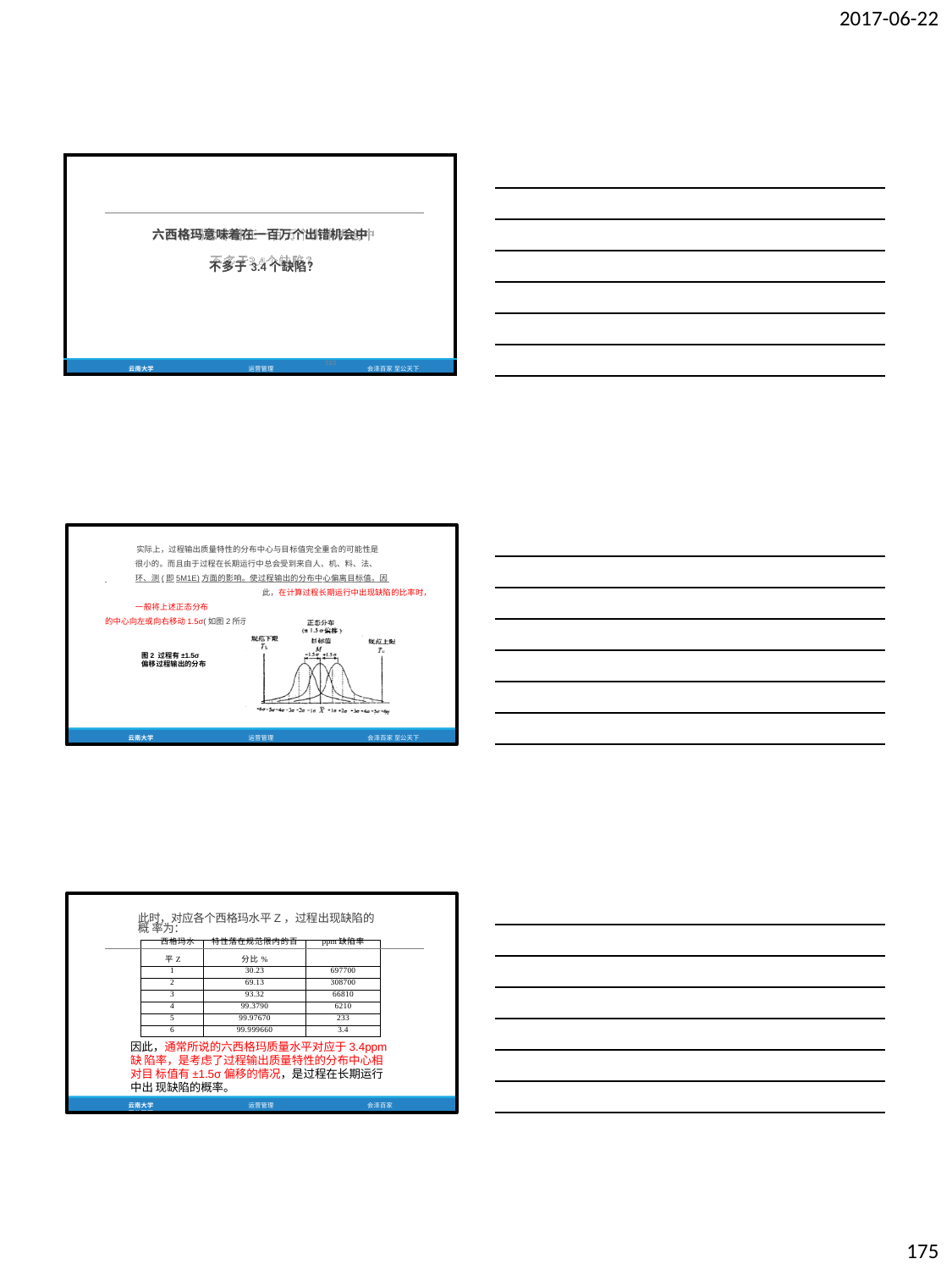

2017-06-22
| 六西格玛意味着在一百万个出错机会中 不多于3.4个缺陷？ |  |  |  |
| --- | --- | --- | --- |
| 云南大学 | 运营管理 | 523 | 会泽百家 至公天下 |

实际上，过程输出质量特性的分布中心与目标值完全重合的可能性是 很小的。而且由于过程在长期运行中总会受到来自人、机、料、法、
 	环、测(即5M1E)方面的影响。使过程输出的分布中心偏离目标值。因 	此，在计算过程长期运行中出现缺陷的比率时，一般将上述正态分布
的中心向左或向右移动1.5σ(如图2所示)。

图2 过程有±1.5σ  偏移过程输出的分布

云南大学
运营管理
会泽百家 至公天下

此时，对应各个西格玛水平Z，过程出现缺陷的概 率为：

|  | 西格玛水 | 特性落在规范限内的百 | ppm缺陷率 |  |
| --- | --- | --- | --- | --- |
|  | 平Z | 分比% |  |  |
|  | 1 | 30.23 | 697700 |  |
|  | 2 | 69.13 | 308700 |  |
|  | 3 | 93.32 | 66810 |  |
|  | 4 | 99.3790 | 6210 |  |
|  | 5 | 99.97670 | 233 |  |
|  | 6 | 99.999660 | 3.4 |  |

因此，通常所说的六西格玛质量水平对应于3.4ppm缺 陷率，是考虑了过程输出质量特性的分布中心相对目 标值有±1.5σ偏移的情况，是过程在长期运行中出 现缺陷的概率。
云南大学	运营管理	会泽百家 至公天下

175